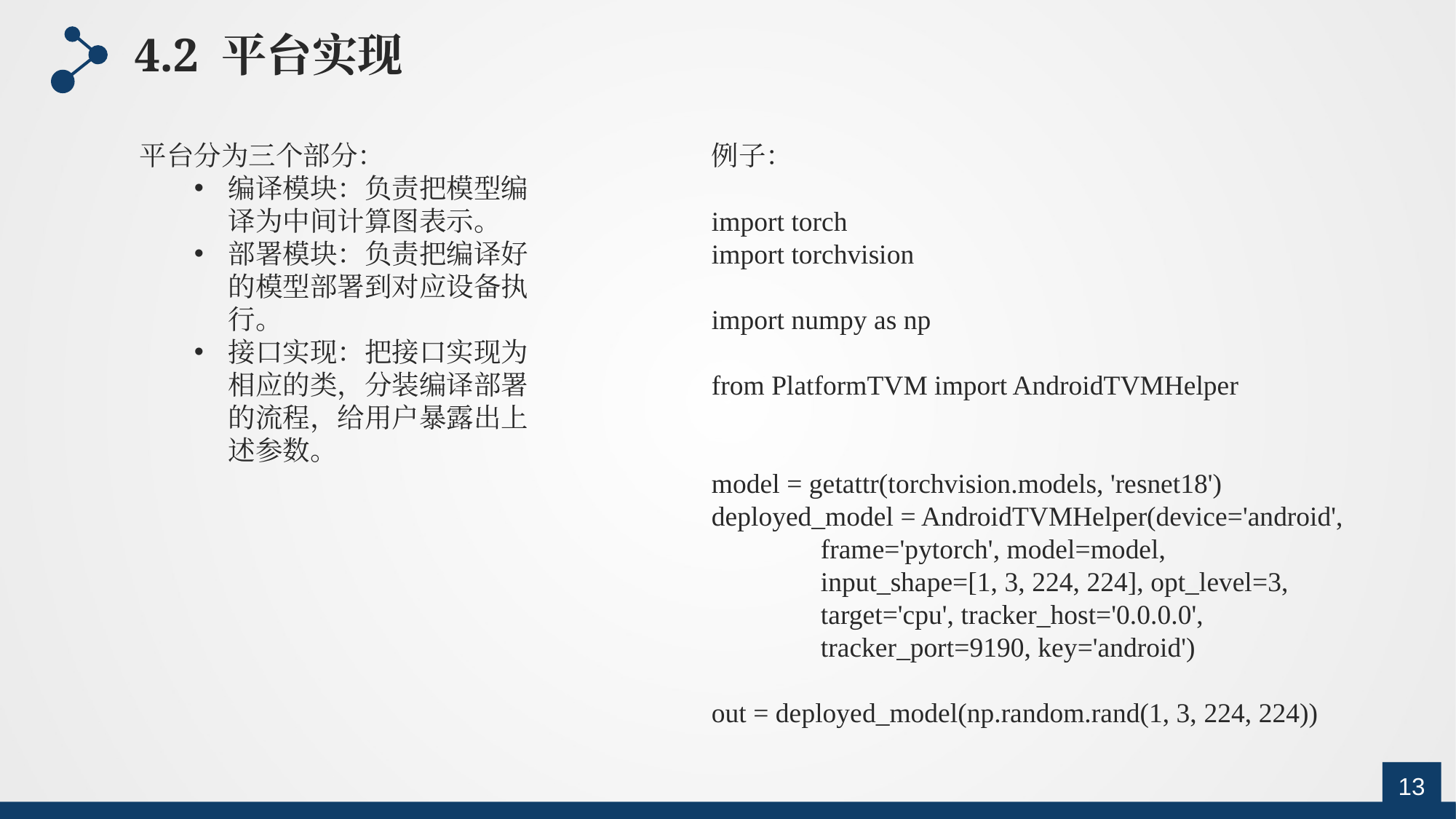

4.2 平台实现

平台分为三个部分：
编译模块：负责把模型编译为中间计算图表示。
部署模块：负责把编译好的模型部署到对应设备执行。
接口实现：把接口实现为相应的类，分装编译部署的流程，给用户暴露出上述参数。
例子：

import torch
import torchvision

import numpy as np

from PlatformTVM import AndroidTVMHelper

model = getattr(torchvision.models, 'resnet18')
deployed_model = AndroidTVMHelper(device='android',
	frame='pytorch', model=model,
	input_shape=[1, 3, 224, 224], opt_level=3,
	target='cpu', tracker_host='0.0.0.0',
	tracker_port=9190, key='android')

out = deployed_model(np.random.rand(1, 3, 224, 224))